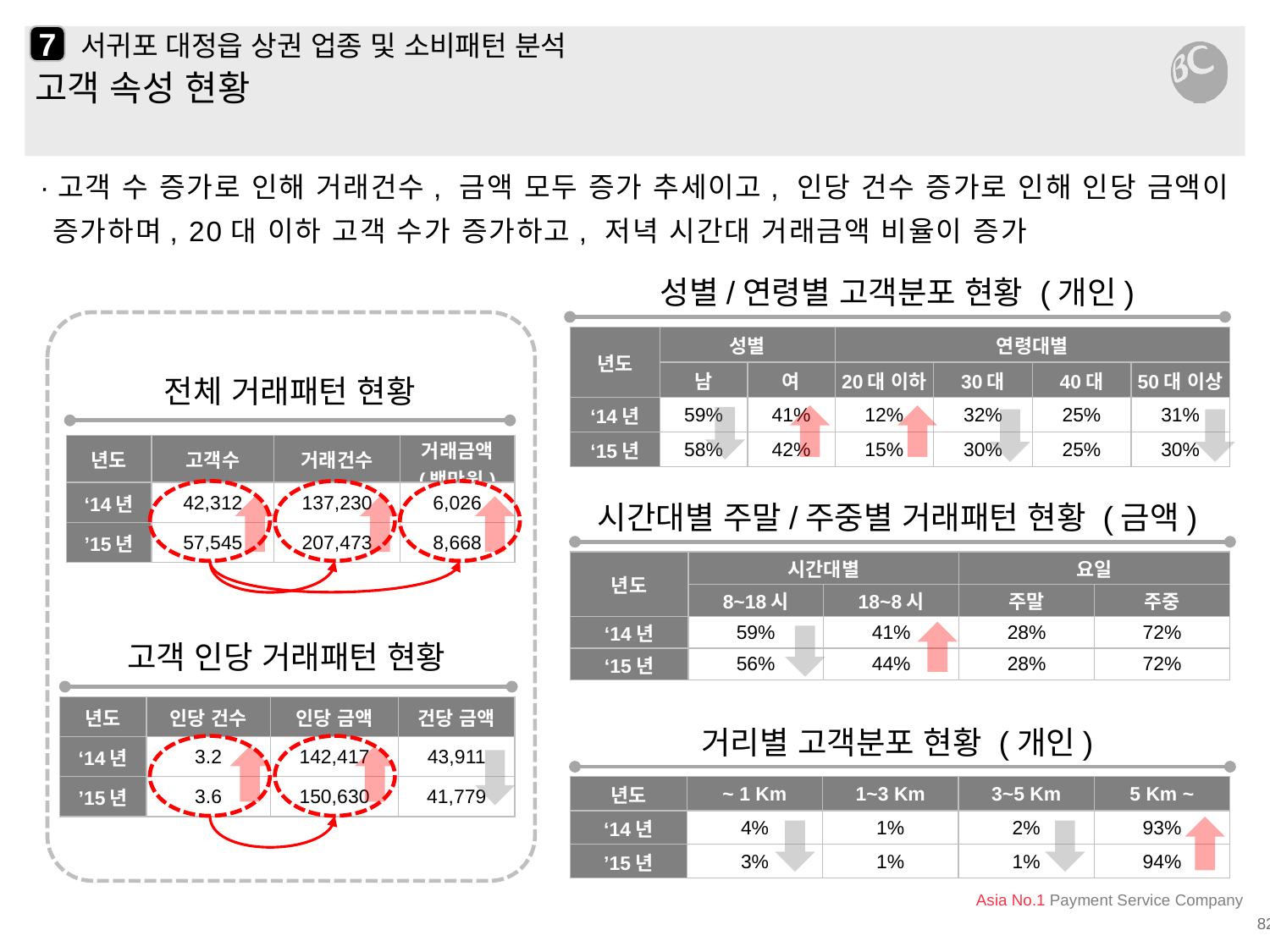

7
# 서귀포 대정읍 상권 업종 및 소비패턴 분석
고객 속성 현황
·고객 수 증가로 인해 거래건수, 금액 모두 증가 추세이고, 인당 건수 증가로 인해 인당 금액이 증가하며, 20대 이하 고객 수가 증가하고, 저녁 시간대 거래금액 비율이 증가
성별/연령별 고객분포 현황 (개인)

| 년도 | 성별 |  | 연령대별 |  |  |  |
| --- | --- | --- | --- | --- | --- | --- |
|  | 남 | 여 | 20대 이하 | 30대 | 40대 | 50대 이상 |
| ‘14년 | 59% | 41% | 12% | 32% | 25% | 31% |
| ‘15년 | 58% | 42% | 15% | 30% | 25% | 30% |
전체 거래패턴 현황

| 년도 | 고객수 | 거래건수 | 거래금액 (백만원) |
| --- | --- | --- | --- |
| ‘14년 | 42,312 | 137,230 | 6,026 |
| ’15년 | 57,545 | 207,473 | 8,668 |

시간대별 주말/주중별 거래패턴 현황 (금액)
| 년도 | 시간대별 |  | 요일 |  |
| --- | --- | --- | --- | --- |
|  | 8~18시 | 18~8시 | 주말 | 주중 |
| ‘14년 | 59% | 41% | 28% | 72% |
| ‘15년 | 56% | 44% | 28% | 72% |

고객 인당 거래패턴 현황
| 년도 | 인당 건수 | 인당 금액 | 건당 금액 |
| --- | --- | --- | --- |
| ‘14년 | 3.2 | 142,417 | 43,911 |
| ’15년 | 3.6 | 150,630 | 41,779 |
거리별 고객분포 현황 (개인)

| 년도 | ~ 1 Km | 1~3 Km | 3~5 Km | 5 Km ~ |
| --- | --- | --- | --- | --- |
| ‘14년 | 4% | 1% | 2% | 93% |
| ’15년 | 3% | 1% | 1% | 94% |